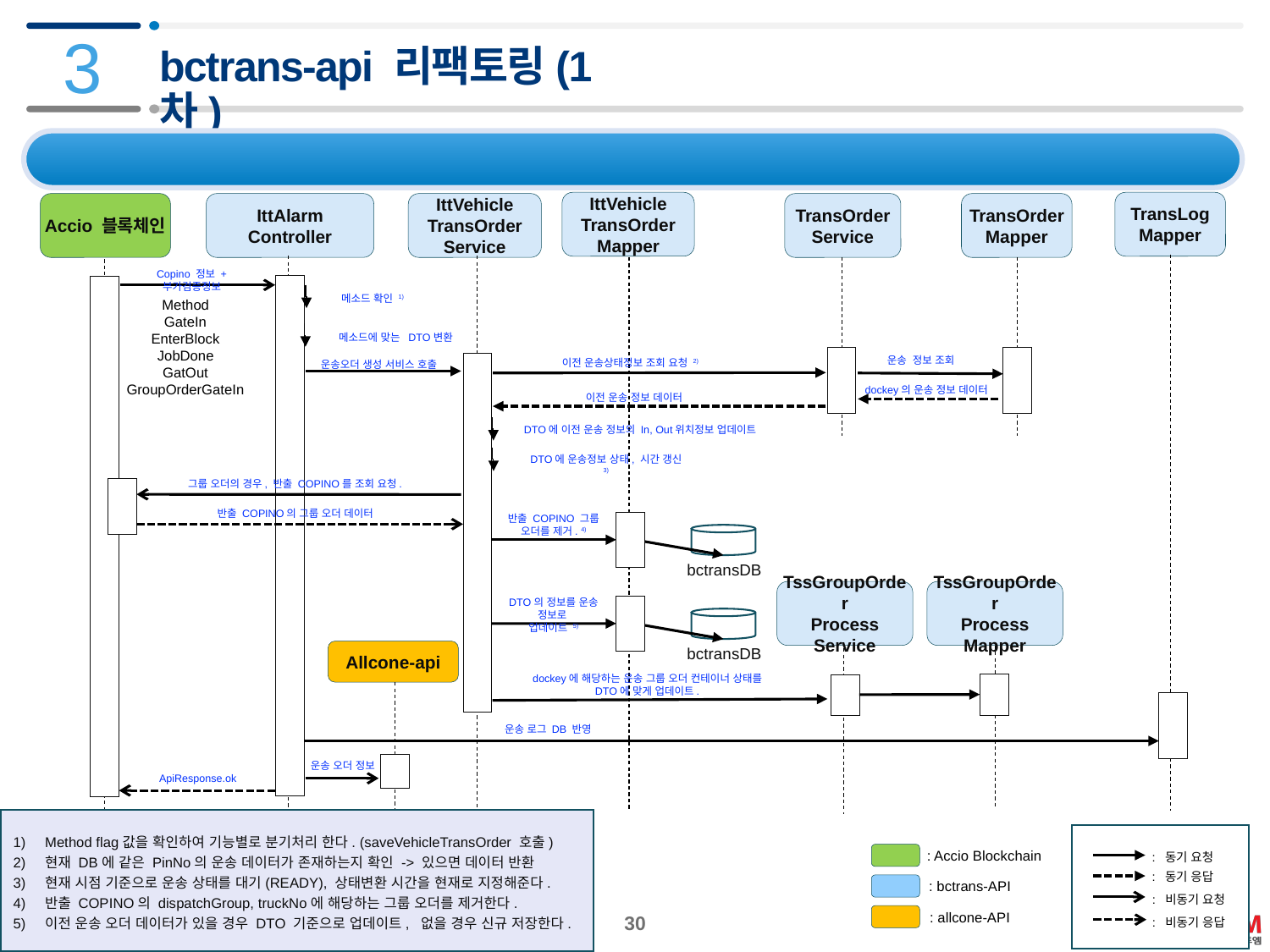

3
# bctrans-api 리팩토링(1차)
3.4 TSS 개선사항 – 운송 오더 변경
IttVehicle
TransOrder
Mapper
TransLog
Mapper
Accio 블록체인
IttAlarm
Controller
IttVehicle
TransOrder
Service
TransOrder
Service
TransOrder
Mapper
Copino 정보 + 부가검증정보

Method
GateIn
EnterBlock
JobDone
GatOut
GroupOrderGateIn
메소드 확인 1)
메소드에 맞는  DTO변환

운송  정보 조회
이전 운송상태정보 조회 요청 2)
운송오더 생성 서비스 호출
dockey의 운송 정보 데이터
이전 운송 정보 데이터
DTO에 이전 운송 정보의 In, Out위치정보 업데이트
DTO에 운송정보 상태, 시간 갱신 3)
그룹 오더의 경우, 반출 COPINO를 조회 요청.

반출 COPINO의 그룹 오더 데이터

반출 COPINO 그룹 오더를 제거. 4)

bctransDB
TssGroupOrder
Process
Service
TssGroupOrder
Process
Mapper

DTO의 정보를 운송 정보로
업데이트 5)

bctransDB
Allcone-api
dockey에 해당하는 운송 그룹 오더 컨테이너 상태를 DTO에 맞게 업데이트.

운송 로그 DB 반영

운송 오더 정보
ApiResponse.ok
Method flag값을 확인하여 기능별로 분기처리 한다. (saveVehicleTransOrder 호출)
현재 DB에 같은 PinNo의 운송 데이터가 존재하는지 확인 -> 있으면 데이터 반환
현재 시점 기준으로 운송 상태를 대기(READY), 상태변환 시간을 현재로 지정해준다.
반출 COPINO의 dispatchGroup, truckNo에 해당하는 그룹 오더를 제거한다.
이전 운송 오더 데이터가 있을 경우 DTO 기준으로 업데이트,  없을 경우 신규 저장한다.

:  동기 요청
:  동기 응답
:  비동기 요청
:  비동기 응답

: Accio Blockchain

: bctrans-API

: allcone-API
  30